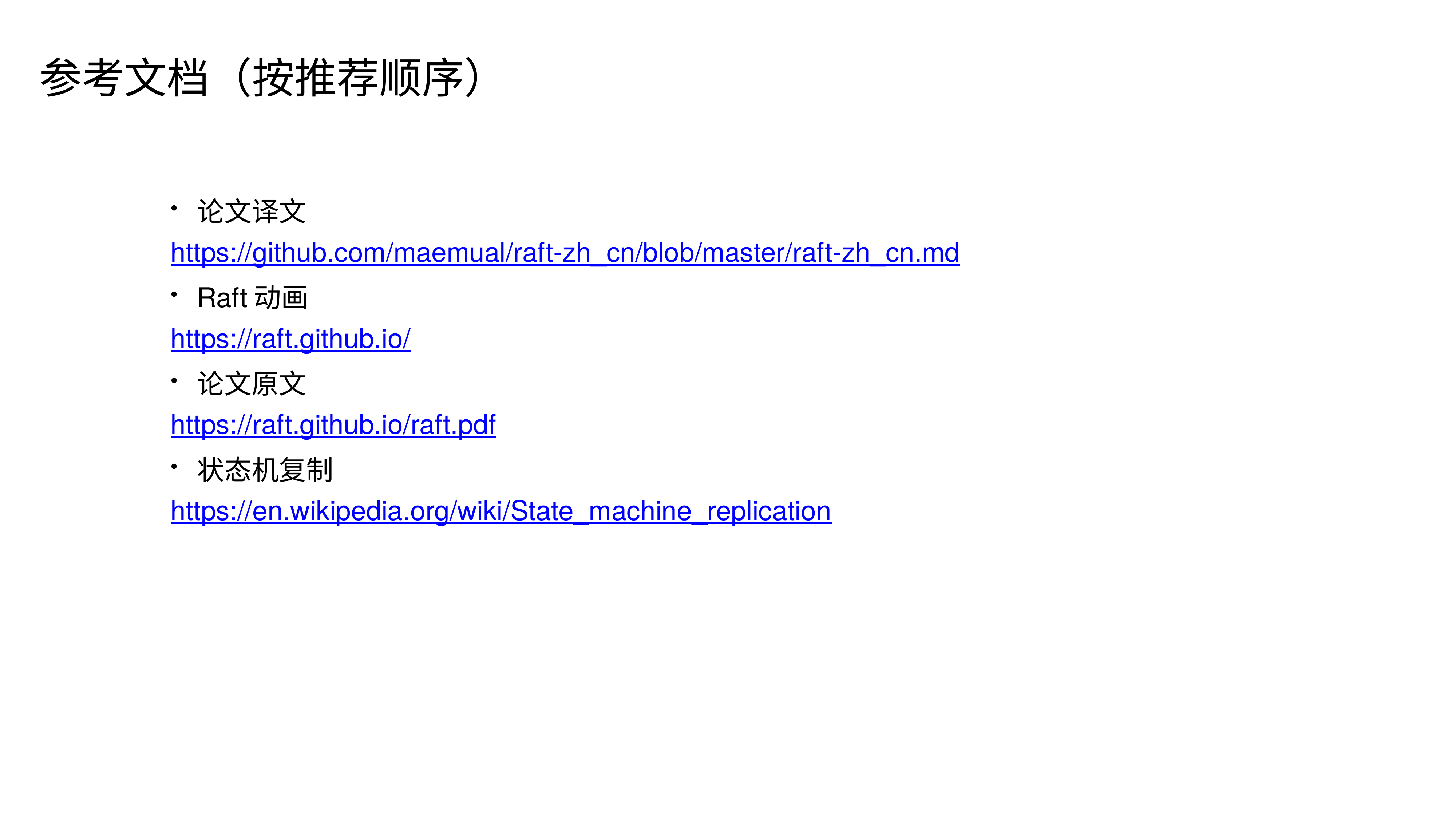

参考文档（按推荐顺序）
论文译文
https://github.com/maemual/raft-zh_cn/blob/master/raft-zh_cn.md
Raft动画
https://raft.github.io/
论文原文
https://raft.github.io/raft.pdf
状态机复制
https://en.wikipedia.org/wiki/State_machine_replication